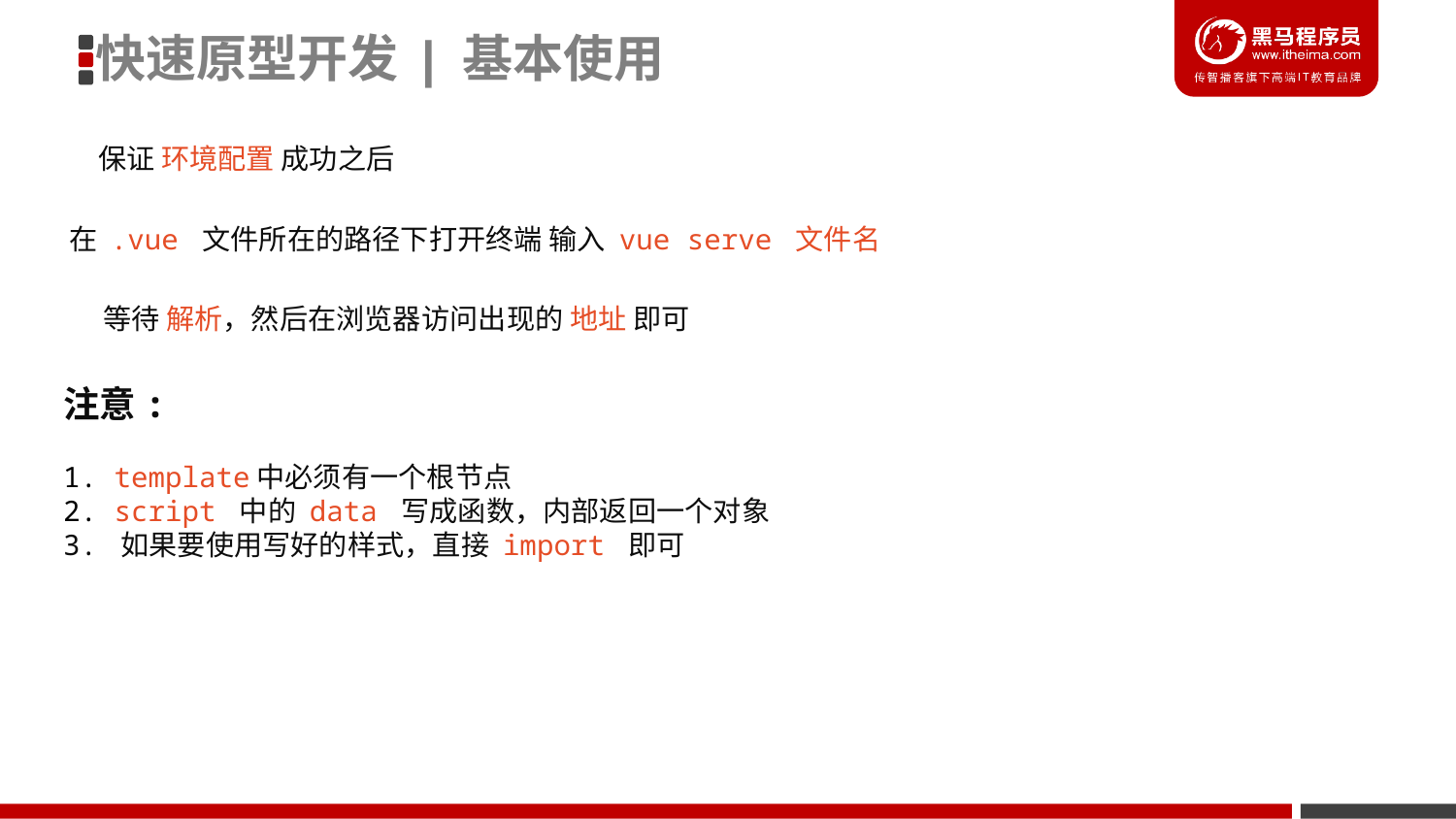

快速原型开发 | 基本使用
保证 环境配置 成功之后
在 .vue 文件所在的路径下打开终端 输入 vue serve 文件名
等待 解析，然后在浏览器访问出现的 地址 即可
注意:

1. template中必须有一个根节点
2. script 中的 data 写成函数，内部返回一个对象
3. 如果要使用写好的样式，直接 import 即可